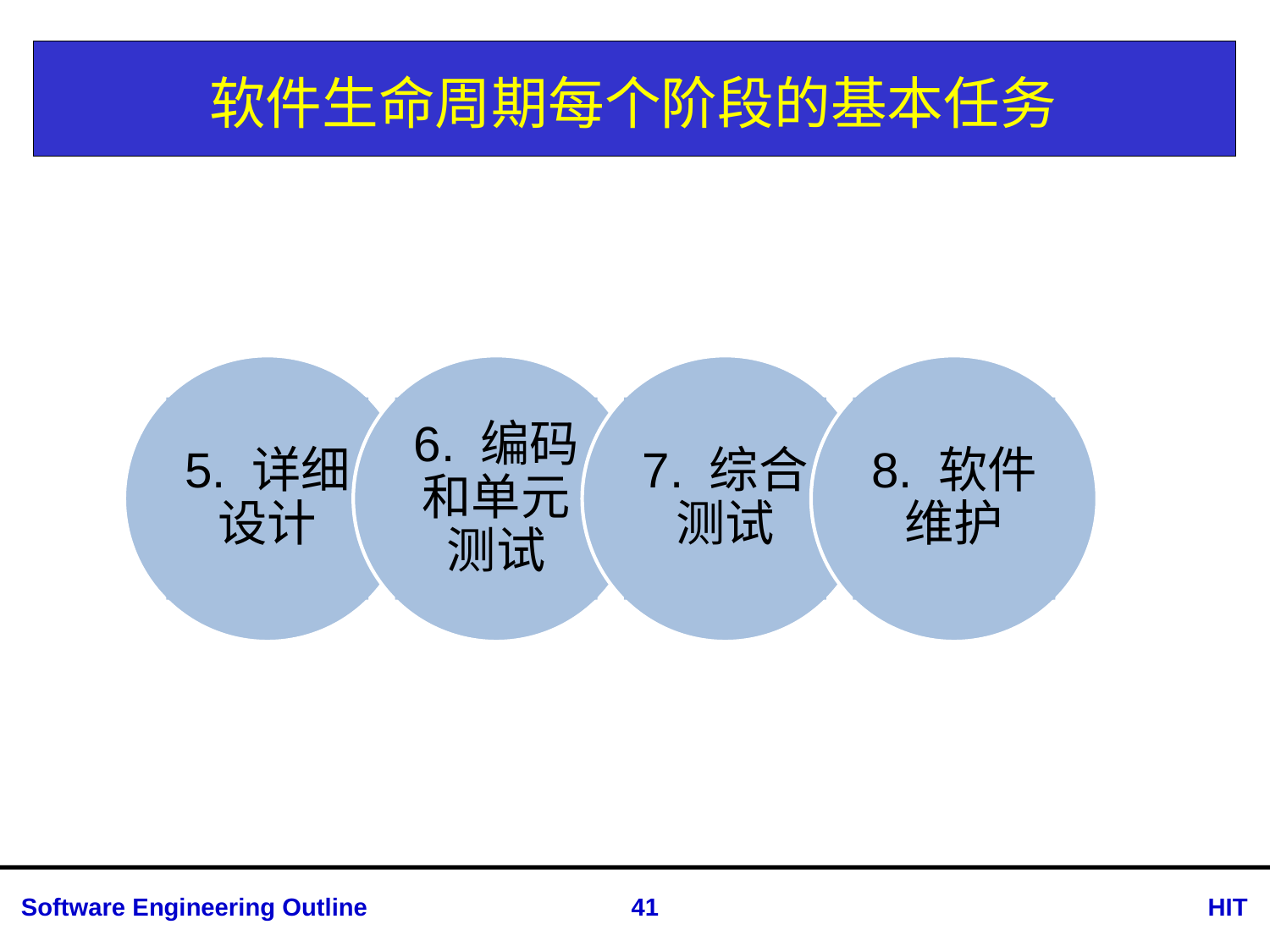

# 软件生命周期每个阶段的基本任务

5. 详细设计

6. 编码和单元测试

7. 综合测试

8. 软件维护